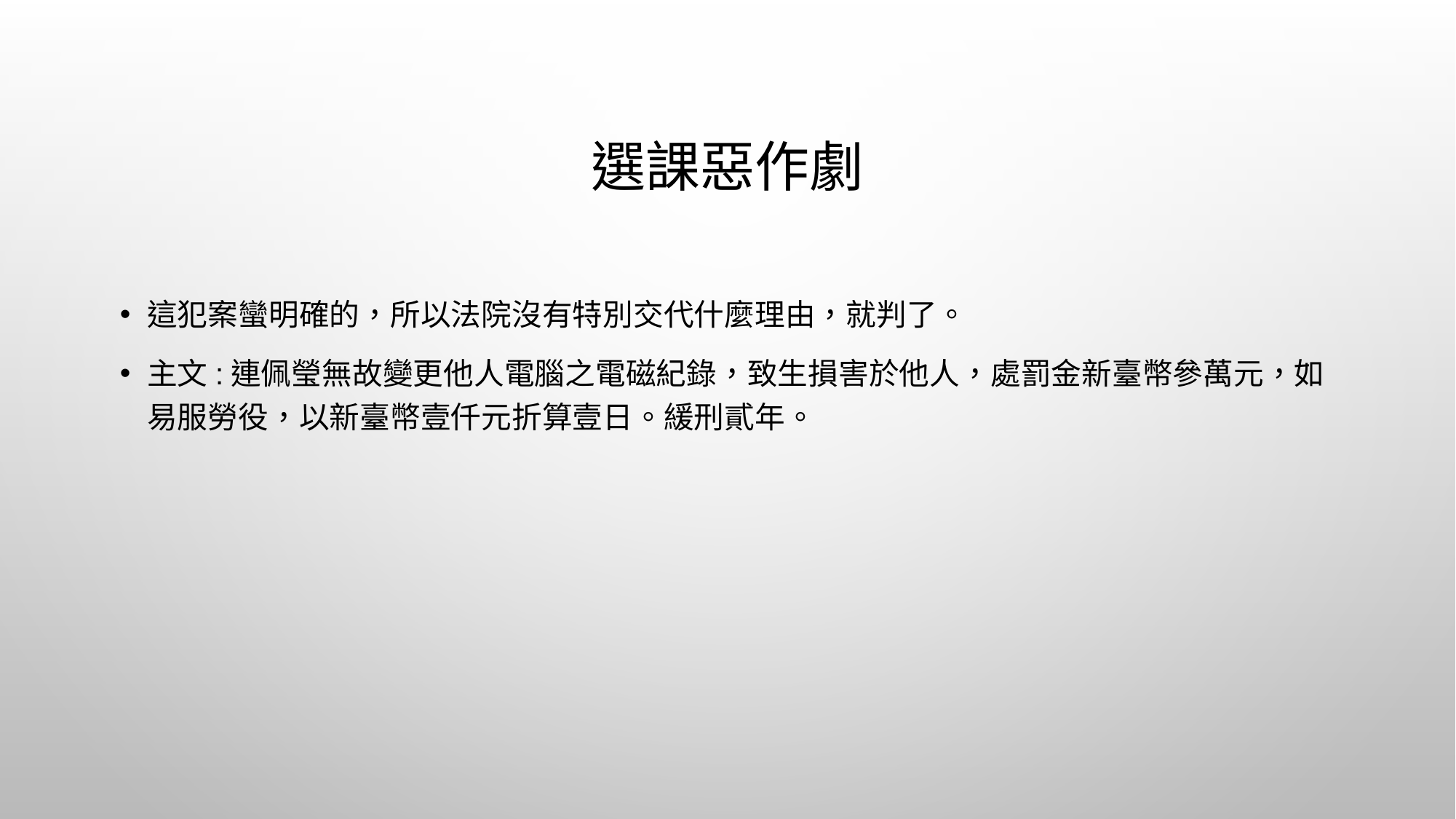

# 選課惡作劇
這犯案蠻明確的，所以法院沒有特別交代什麼理由，就判了。
主文:連佩瑩無故變更他人電腦之電磁紀錄，致生損害於他人，處罰金新臺幣參萬元，如易服勞役，以新臺幣壹仟元折算壹日。緩刑貳年。